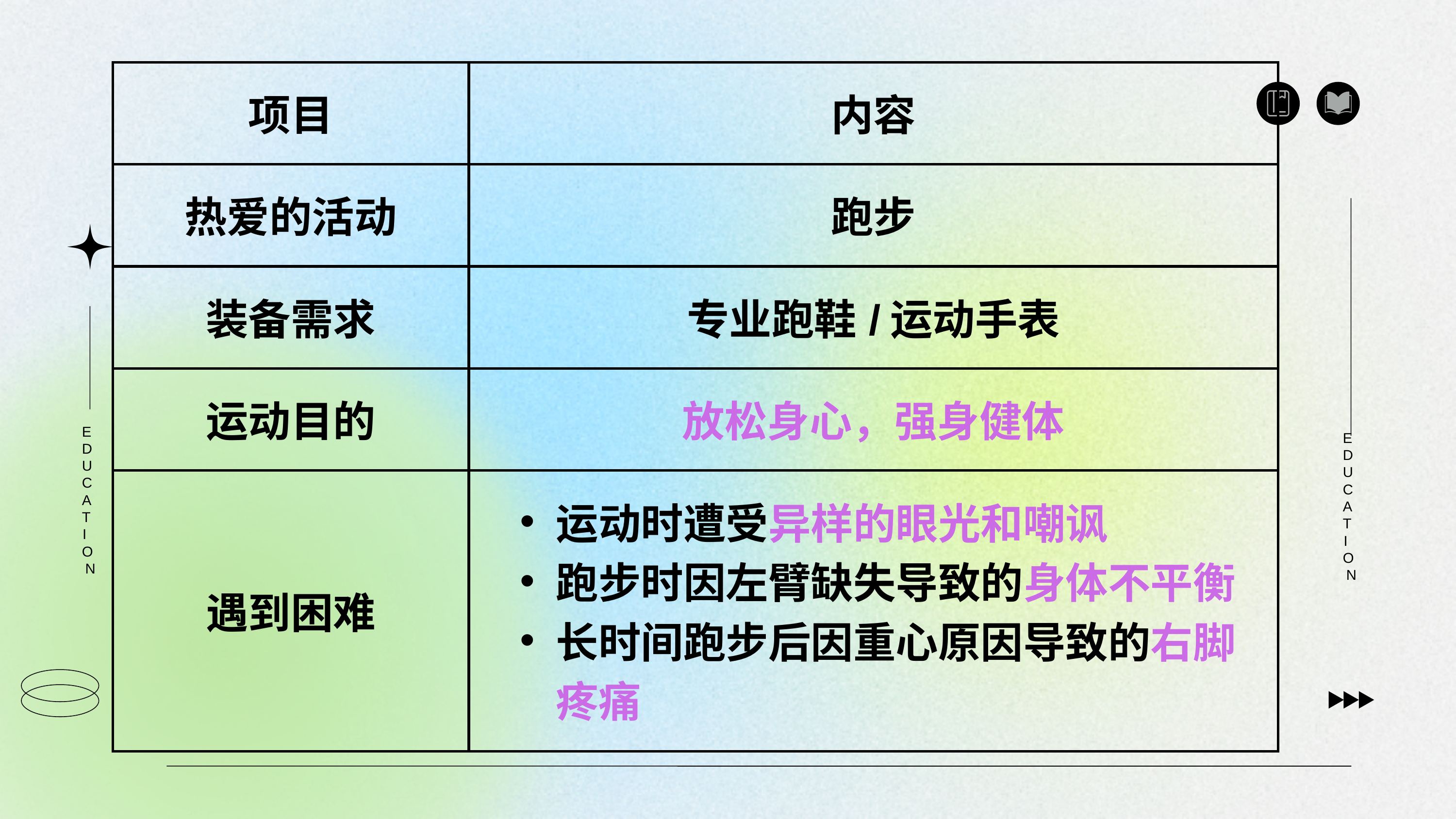

| 项目 | 内容 |
| --- | --- |
| 热爱的活动 | 跑步 |
| 装备需求 | 专业跑鞋/运动手表 |
| 运动目的 | 放松身心，强身健体 |
| 遇到困难 | 运动时遭受异样的眼光和嘲讽 跑步时因左臂缺失导致的身体不平衡 长时间跑步后因重心原因导致的右脚疼痛 |

EDUCATION
EDUCATION